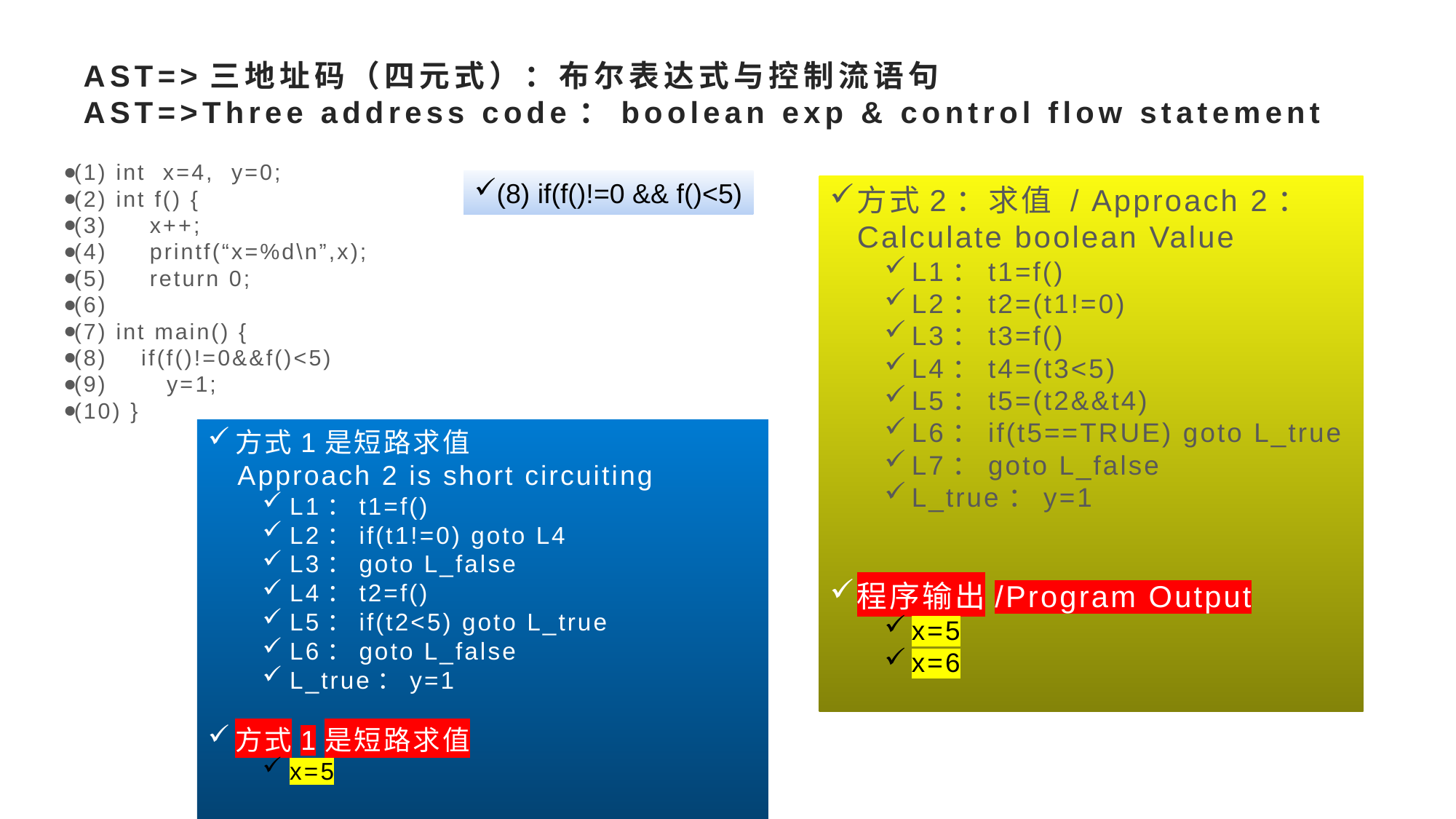

# AST=>三地址码（四元式）：布尔表达式与控制流语句 AST=>Three address code：boolean exp & control flow statement
(1) int  x=4,  y=0;
(2) int f() {
(3)     x++;
(4)     printf(“x=%d\n”,x);
(5)     return 0;
(6)
(7) int main() {
(8)    if(f()!=0&&f()<5)
(9)       y=1;
(10) }
(8) if(f()!=0 && f()<5)
方式2：求值 / Approach 2：Calculate boolean Value
L1：t1=f()
L2：t2=(t1!=0)
L3：t3=f()
L4：t4=(t3<5)
L5：t5=(t2&&t4)
L6：if(t5==TRUE) goto L_true
L7：goto L_false
L_true：y=1

程序输出/Program Output
x=5
x=6

方式1是短路求值
   Approach 2 is short circuiting
L1：t1=f()
L2：if(t1!=0) goto L4
L3：goto L_false
L4：t2=f()
L5：if(t2<5) goto L_true
L6：goto L_false
L_true：y=1

方式1是短路求值
x=5

40